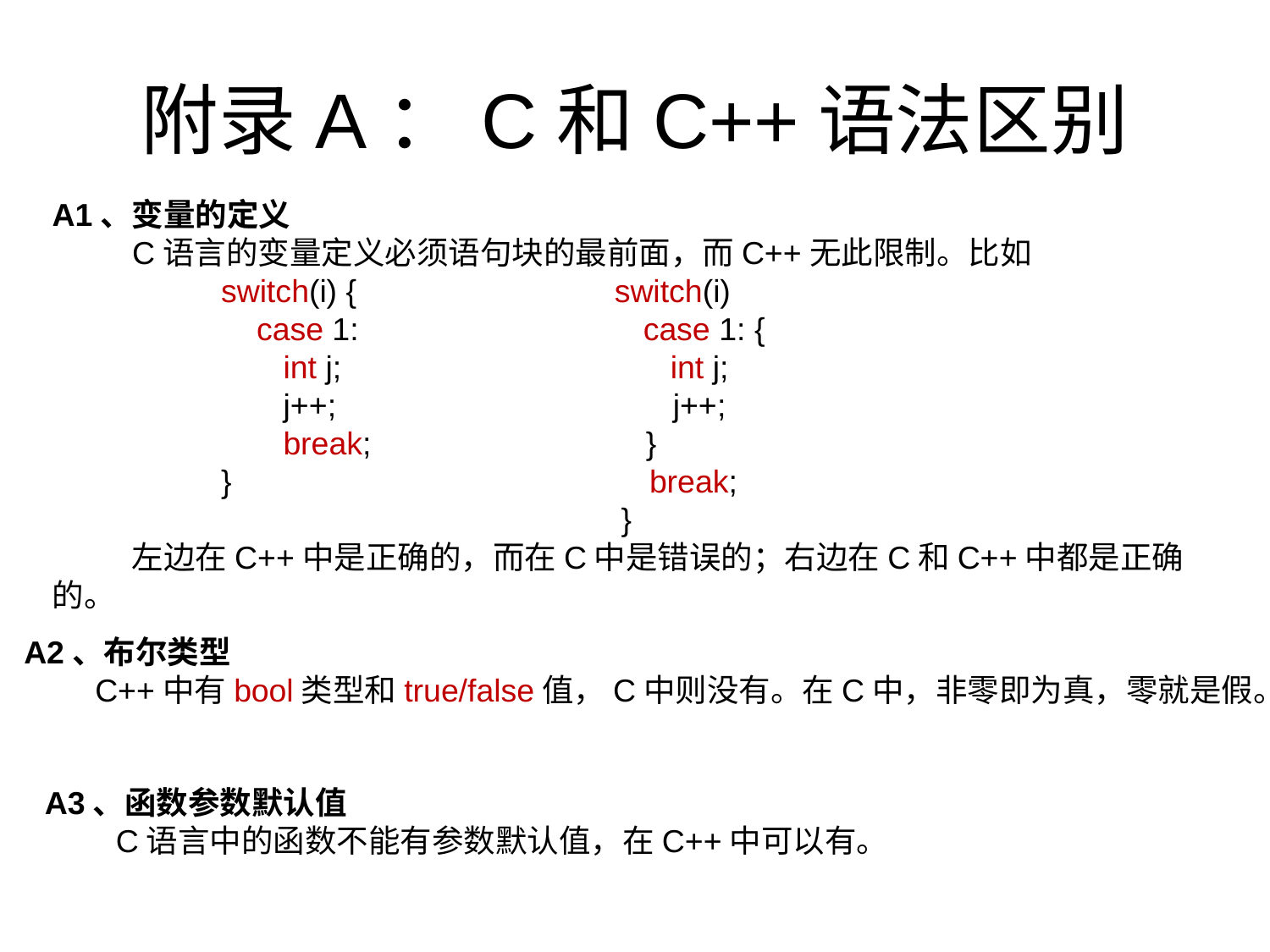

# 附录A：C和C++语法区别
A1、变量的定义
         C语言的变量定义必须语句块的最前面，而C++无此限制。比如
                   switch(i) {                             switch(i)
                       case 1:                                case 1: {
                          int j;                                     int j;
                          j++;                                      j++;
                          break;                               }
                   }                                               break;
                                                                }
          左边在C++中是正确的，而在C中是错误的；右边在C和C++中都是正确的。
A2、布尔类型
        C++中有bool类型和true/false值，C中则没有。在C中，非零即为真，零就是假。
A3、函数参数默认值
        C语言中的函数不能有参数默认值，在C++中可以有。